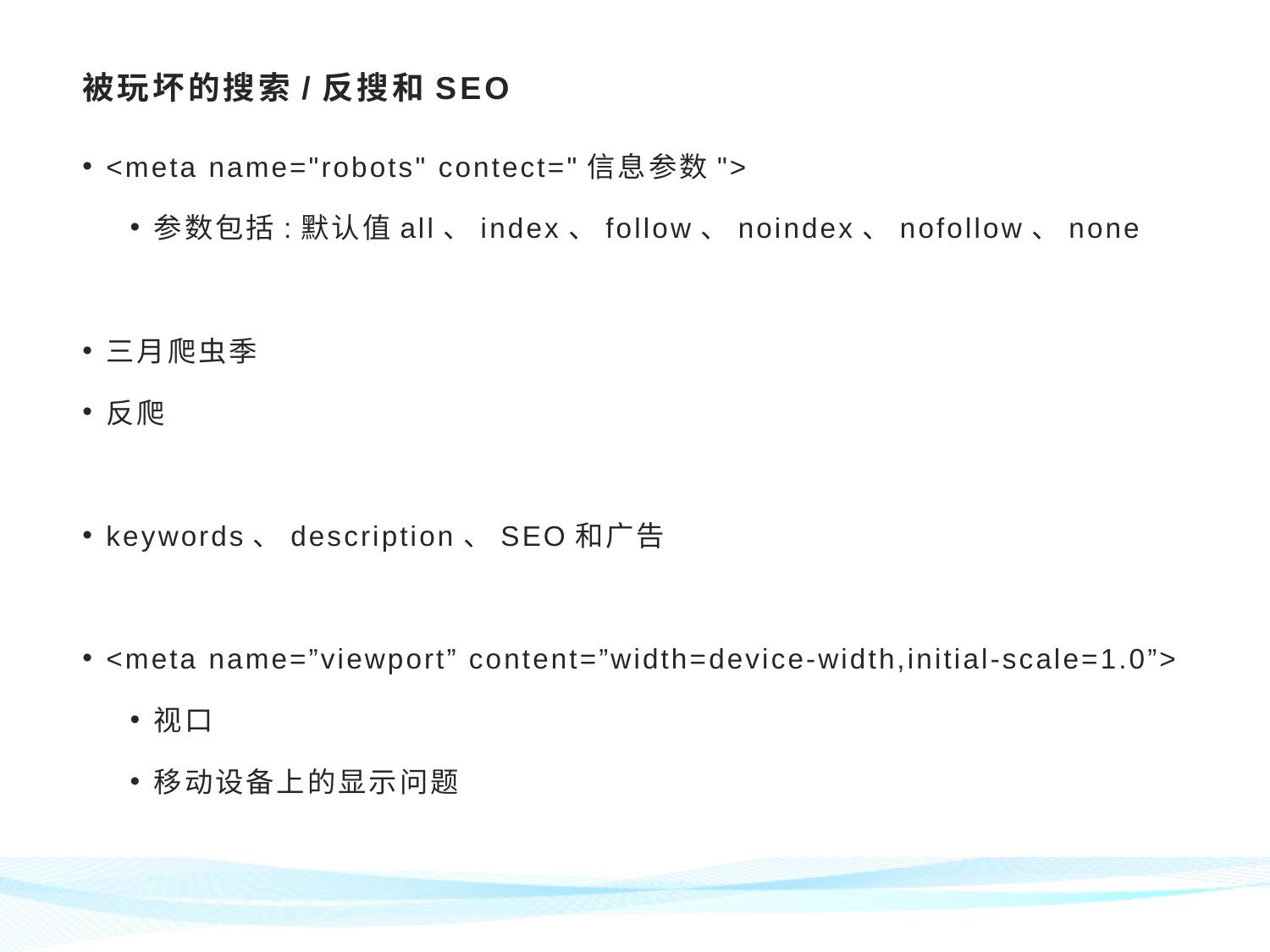

# 被玩坏的搜索/反搜和SEO
<meta name="robots" contect="信息参数">
参数包括:默认值all、index、follow、noindex、nofollow、none

三月爬虫季
反爬

keywords、description、SEO和广告

<meta name=”viewport” content=”width=device-width,initial-scale=1.0”>
视口
移动设备上的显示问题